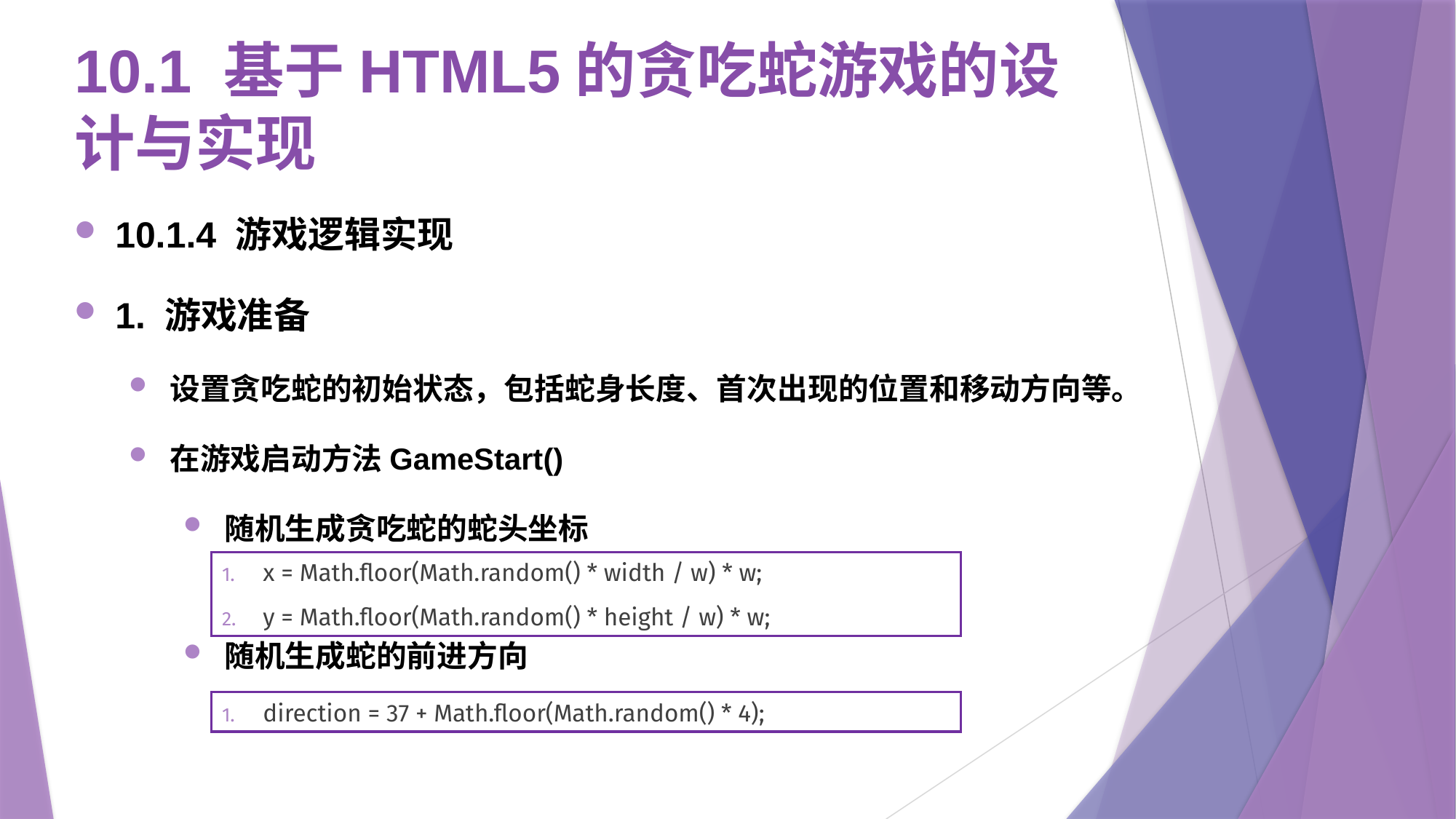

# 10.1 基于HTML5的贪吃蛇游戏的设计与实现
10.1.4 游戏逻辑实现
1. 游戏准备
设置贪吃蛇的初始状态，包括蛇身长度、首次出现的位置和移动方向等。
在游戏启动方法GameStart()
随机生成贪吃蛇的蛇头坐标

随机生成蛇的前进方向

x = Math.floor(Math.random() * width / w) * w;
y = Math.floor(Math.random() * height / w) * w;
direction = 37 + Math.floor(Math.random() * 4);